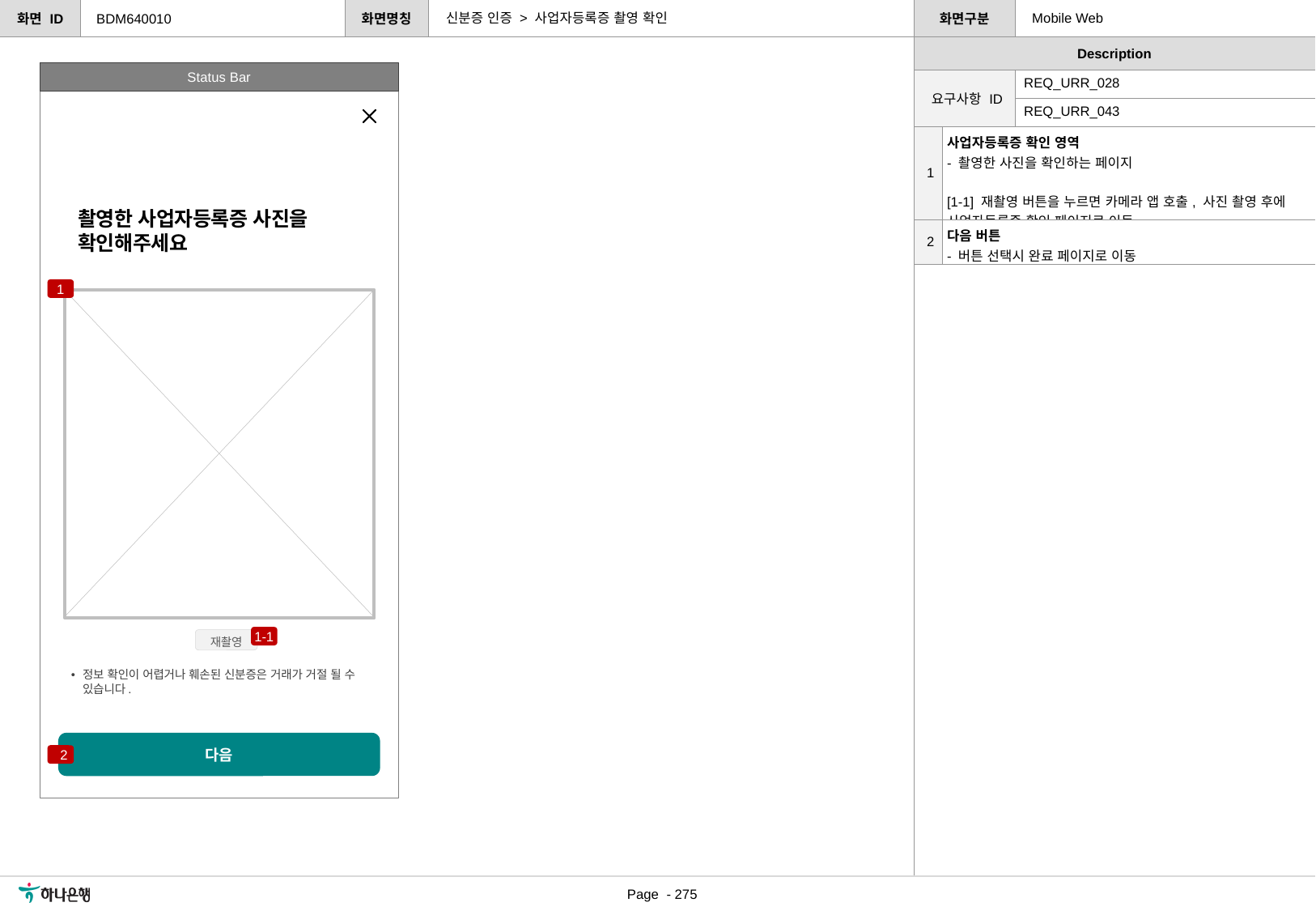

신분증 인증 > 사업자등록증 촬영 확인
Mobile Web
BDM640010
Status Bar

| 요구사항 ID | REQ\_URR\_028 |
| --- | --- |
|  | REQ\_URR\_043 |

| 1 | 사업자등록증 확인 영역 - 촬영한 사진을 확인하는 페이지 [1-1] 재촬영 버튼을 누르면 카메라 앱 호출, 사진 촬영 후에 사업자등록증 확인 페이지로 이동 |
| --- | --- |
| 2 | 다음 버튼 - 버튼 선택시 완료 페이지로 이동 |
촬영한 사업자등록증 사진을
확인해주세요
1

1-1
재촬영

정보 확인이 어렵거나 훼손된 신분증은 거래가 거절 될 수 있습니다.
다음
2